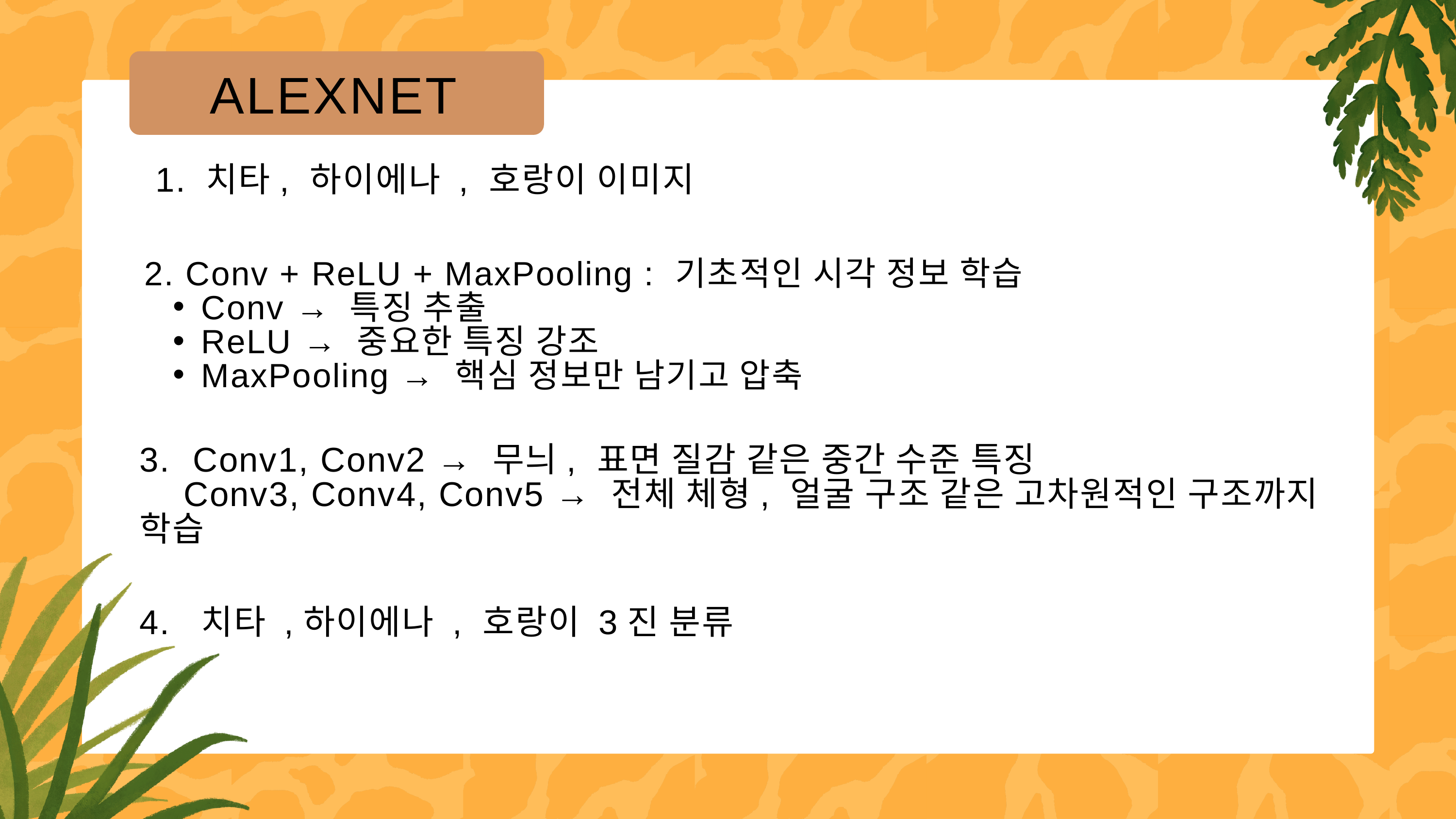

ALEXNET

 1. 치타, 하이에나 , 호랑이 이미지
2. Conv + ReLU + MaxPooling : 기초적인 시각 정보 학습
Conv → 특징 추출
ReLU → 중요한 특징 강조
MaxPooling → 핵심 정보만 남기고 압축
3.  Conv1, Conv2 → 무늬, 표면 질감 같은 중간 수준 특징
    Conv3, Conv4, Conv5 → 전체 체형, 얼굴 구조 같은 고차원적인 구조까지 학습

4.  치타 ,하이에나 , 호랑이 3진 분류